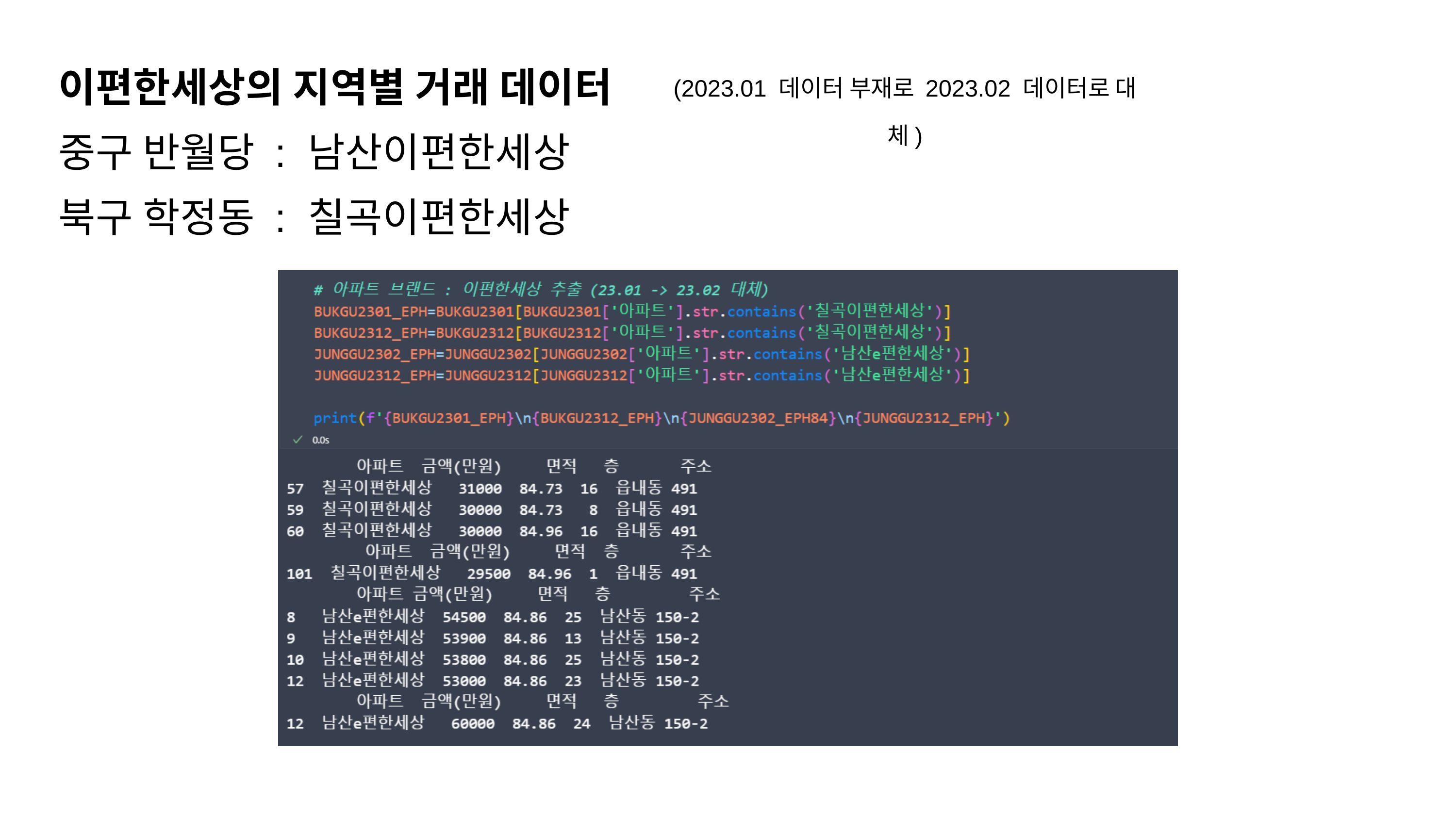

이편한세상의 지역별 거래 데이터
중구 반월당 : 남산이편한세상
북구 학정동 : 칠곡이편한세상
(2023.01 데이터 부재로 2023.02 데이터로 대체)